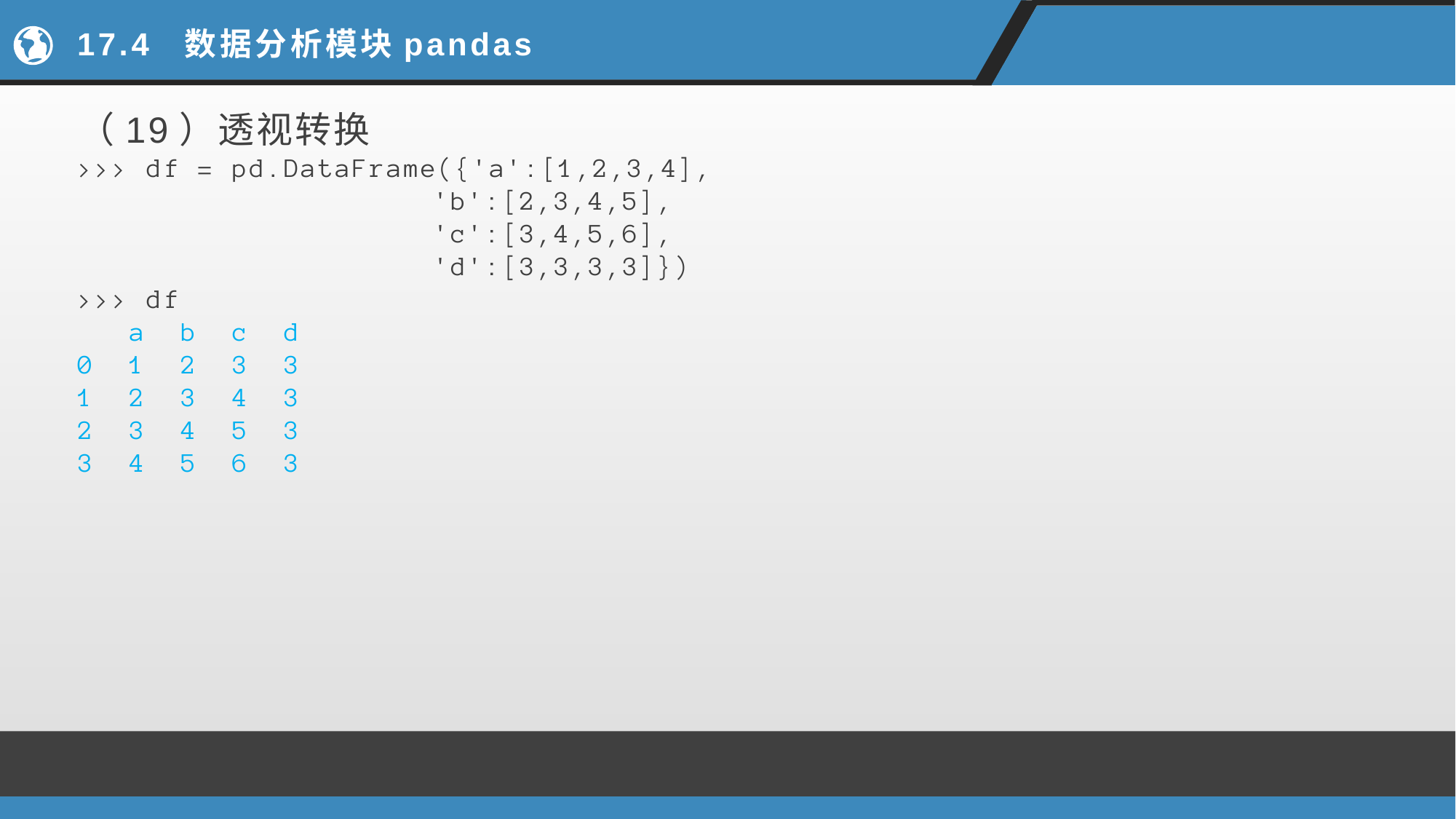

# 17.4  数据分析模块pandas

（19）透视转换
>>> df = pd.DataFrame({'a':[1,2,3,4],
		        'b':[2,3,4,5],
		        'c':[3,4,5,6],
		        'd':[3,3,3,3]})
>>> df
   a  b  c  d
0  1  2  3  3
1  2  3  4  3
2  3  4  5  3
3  4  5  6  3